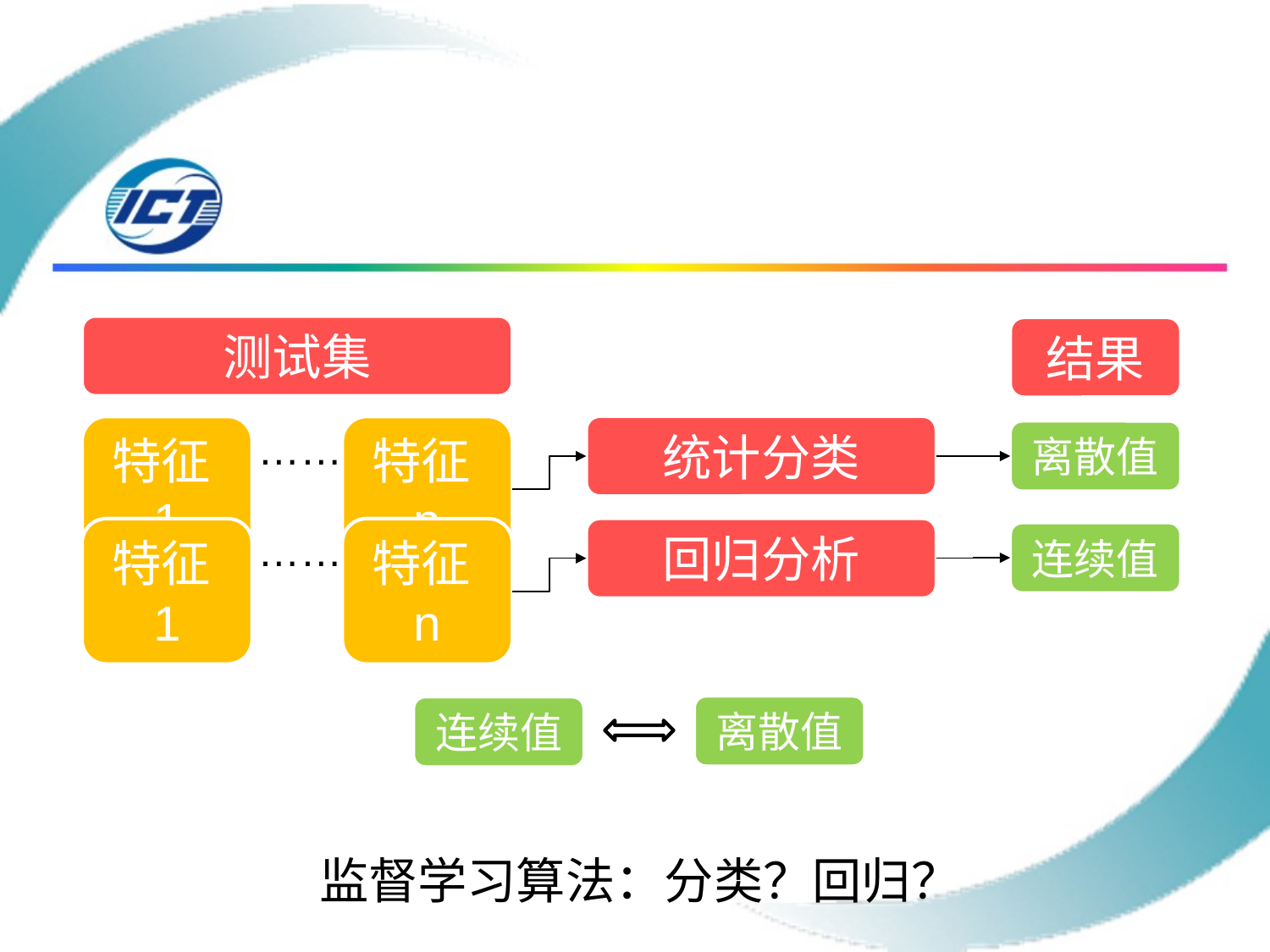

测试集
结果
……
统计分类
特征1
特征n
离散值
……
回归分析
特征1
特征n
连续值
离散值
连续值

监督学习算法：分类？回归？